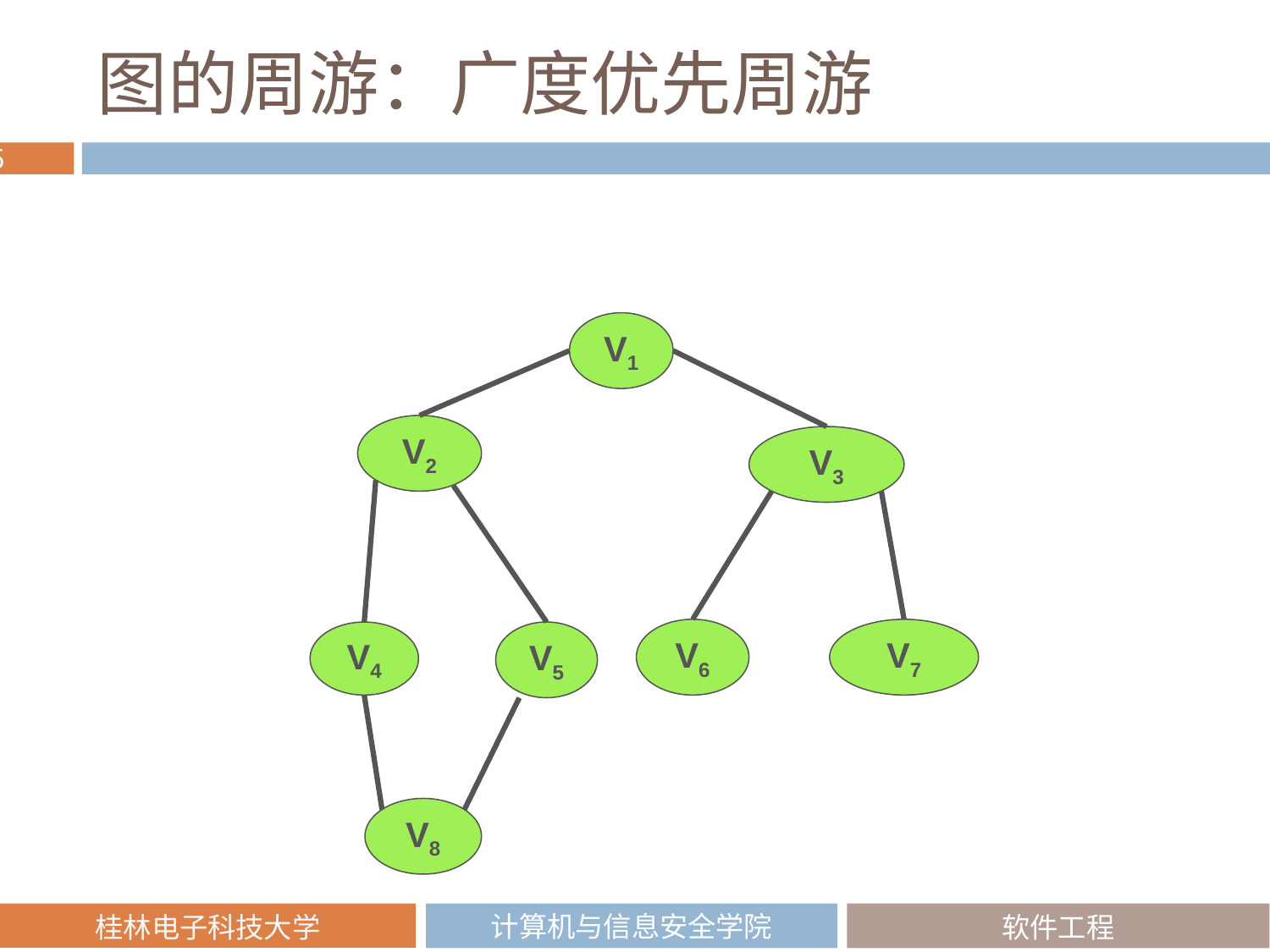

# 图的周游：广度优先周游

V1
V2
V3
V6
V7
V4
V5
V8